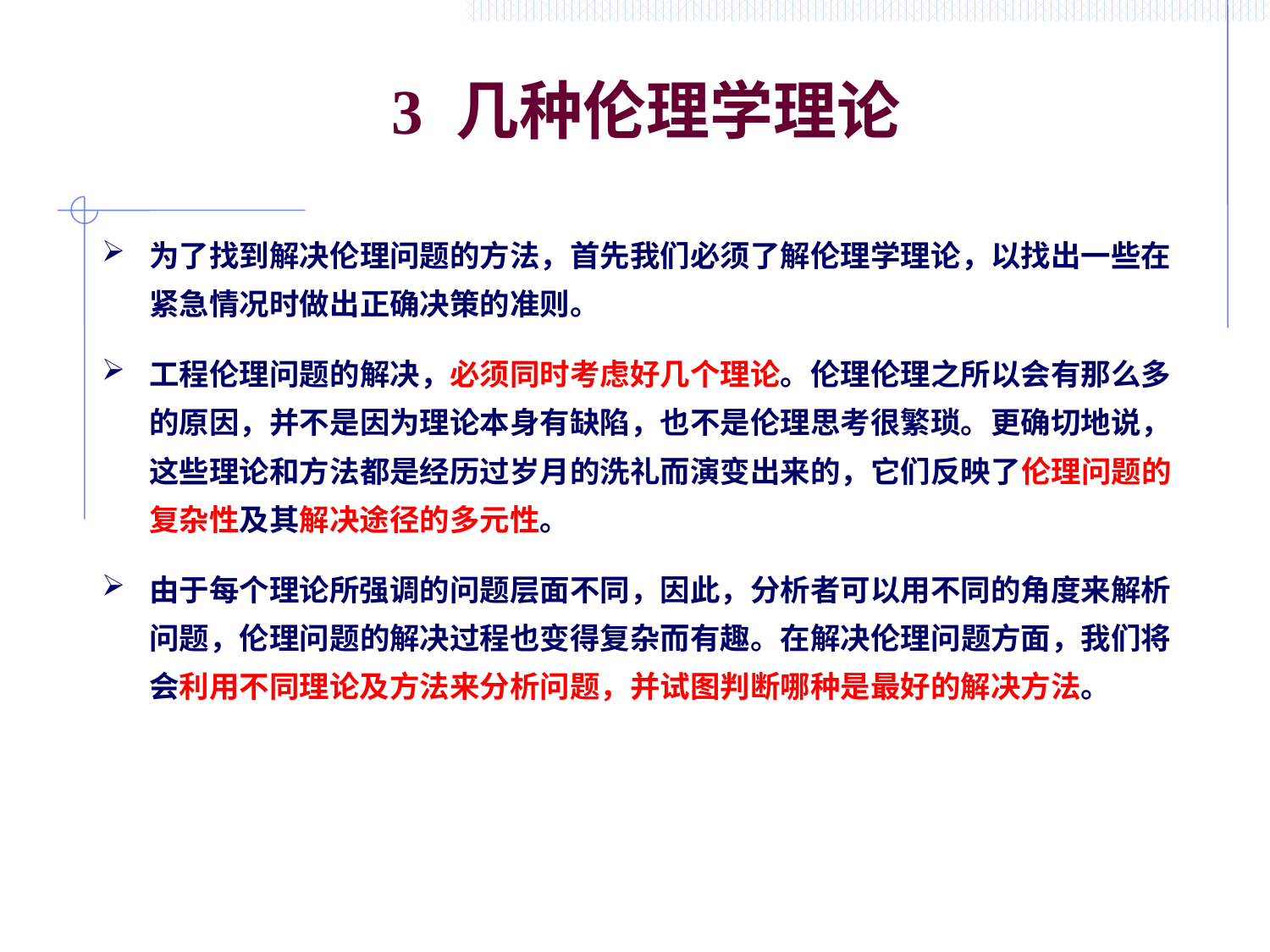

3 几种伦理学理论
为了找到解决伦理问题的方法，首先我们必须了解伦理学理论，以找出一些在紧急情况时做出正确决策的准则。
工程伦理问题的解决，必须同时考虑好几个理论。伦理伦理之所以会有那么多的原因，并不是因为理论本身有缺陷，也不是伦理思考很繁琐。更确切地说，这些理论和方法都是经历过岁月的洗礼而演变出来的，它们反映了伦理问题的复杂性及其解决途径的多元性。
由于每个理论所强调的问题层面不同，因此，分析者可以用不同的角度来解析问题，伦理问题的解决过程也变得复杂而有趣。在解决伦理问题方面，我们将会利用不同理论及方法来分析问题，并试图判断哪种是最好的解决方法。